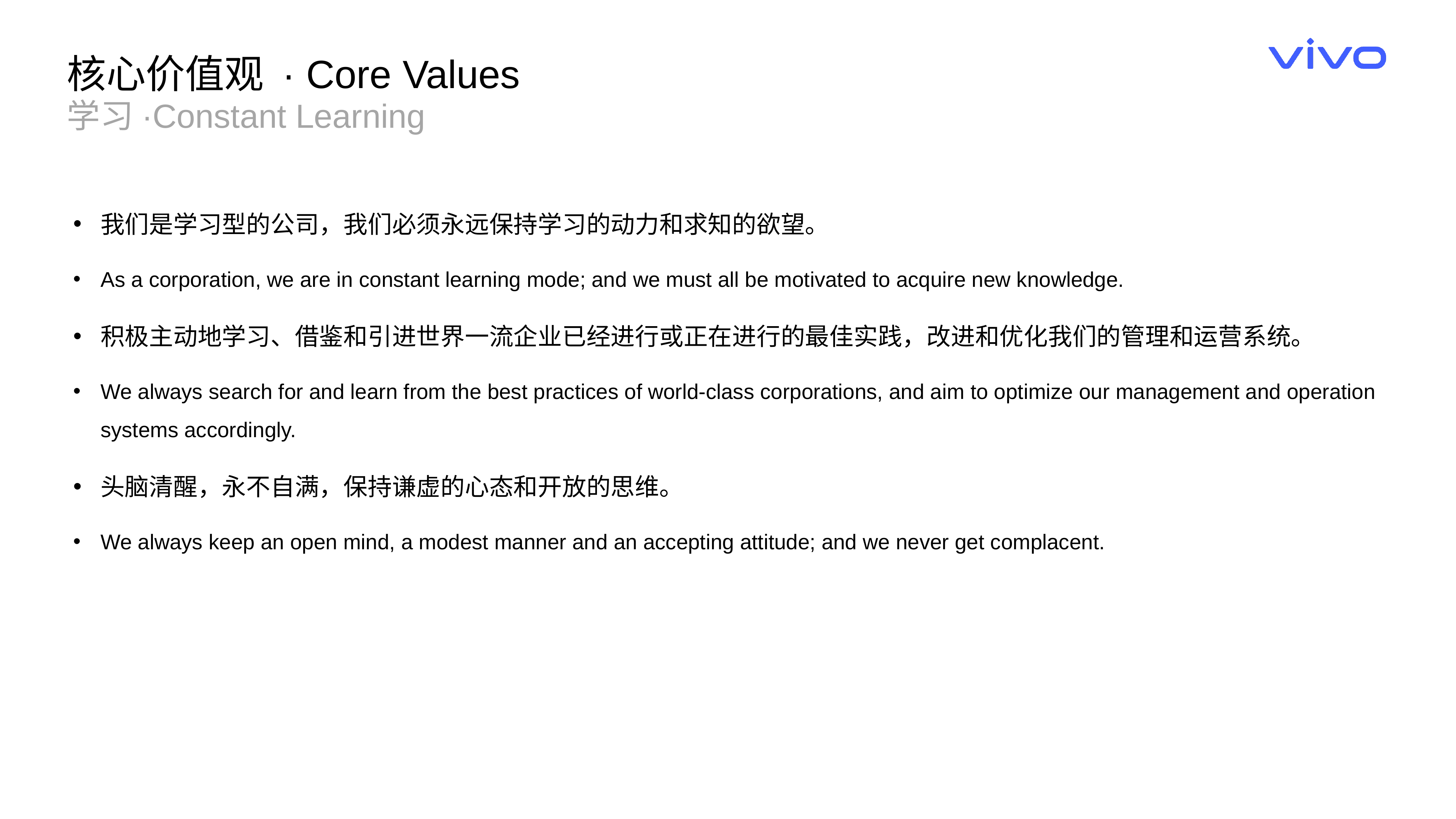

核心价值观 · Core Values
学习·Constant Learning
我们是学习型的公司，我们必须永远保持学习的动力和求知的欲望。
As a corporation, we are in constant learning mode; and we must all be motivated to acquire new knowledge.
积极主动地学习、借鉴和引进世界一流企业已经进行或正在进行的最佳实践，改进和优化我们的管理和运营系统。
We always search for and learn from the best practices of world-class corporations, and aim to optimize our management and operation systems accordingly.
头脑清醒，永不自满，保持谦虚的心态和开放的思维。
We always keep an open mind, a modest manner and an accepting attitude; and we never get complacent.